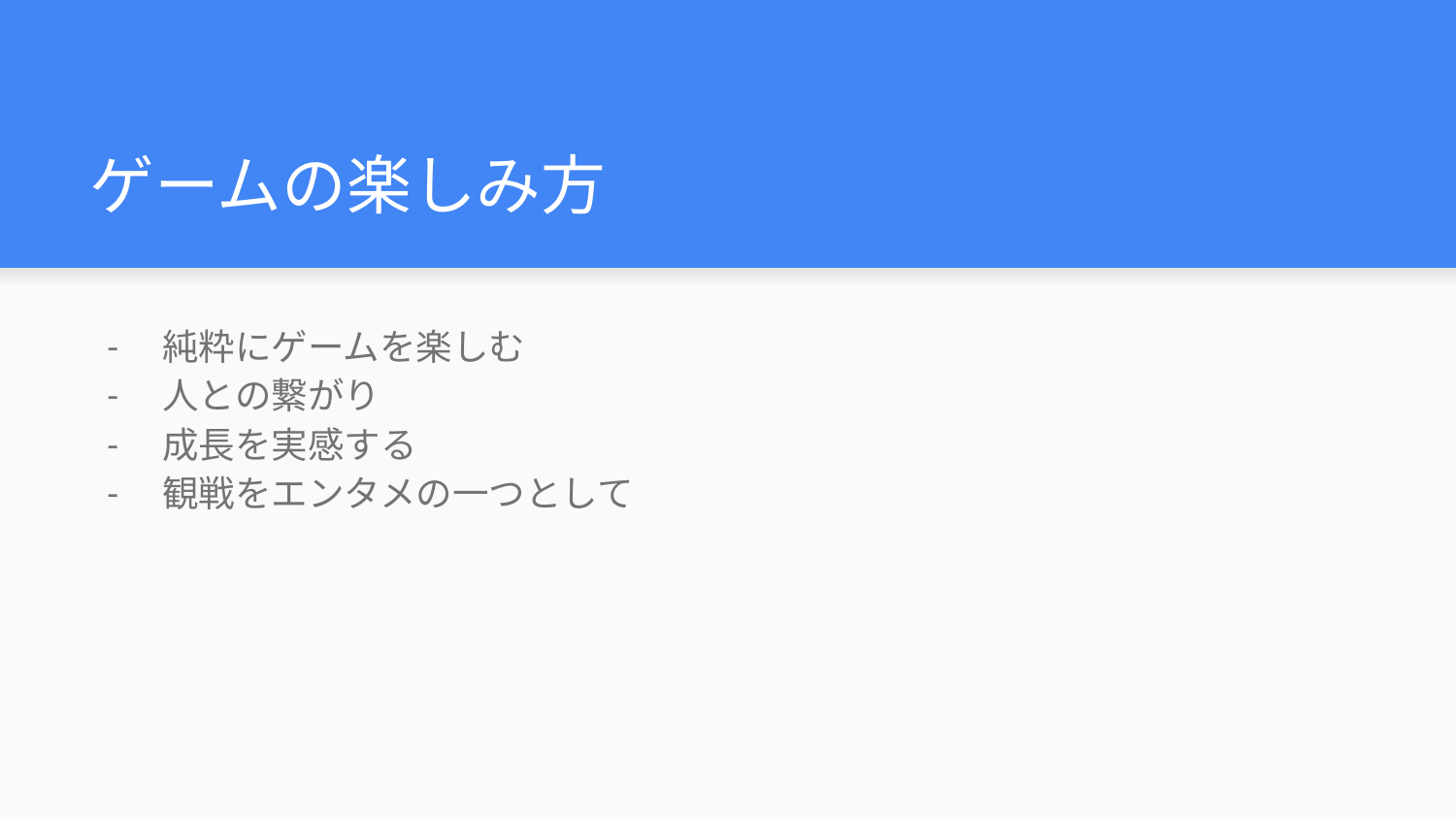

# ゲームの楽しみ方
純粋にゲームを楽しむ
人との繋がり
成長を実感する
観戦をエンタメの一つとして